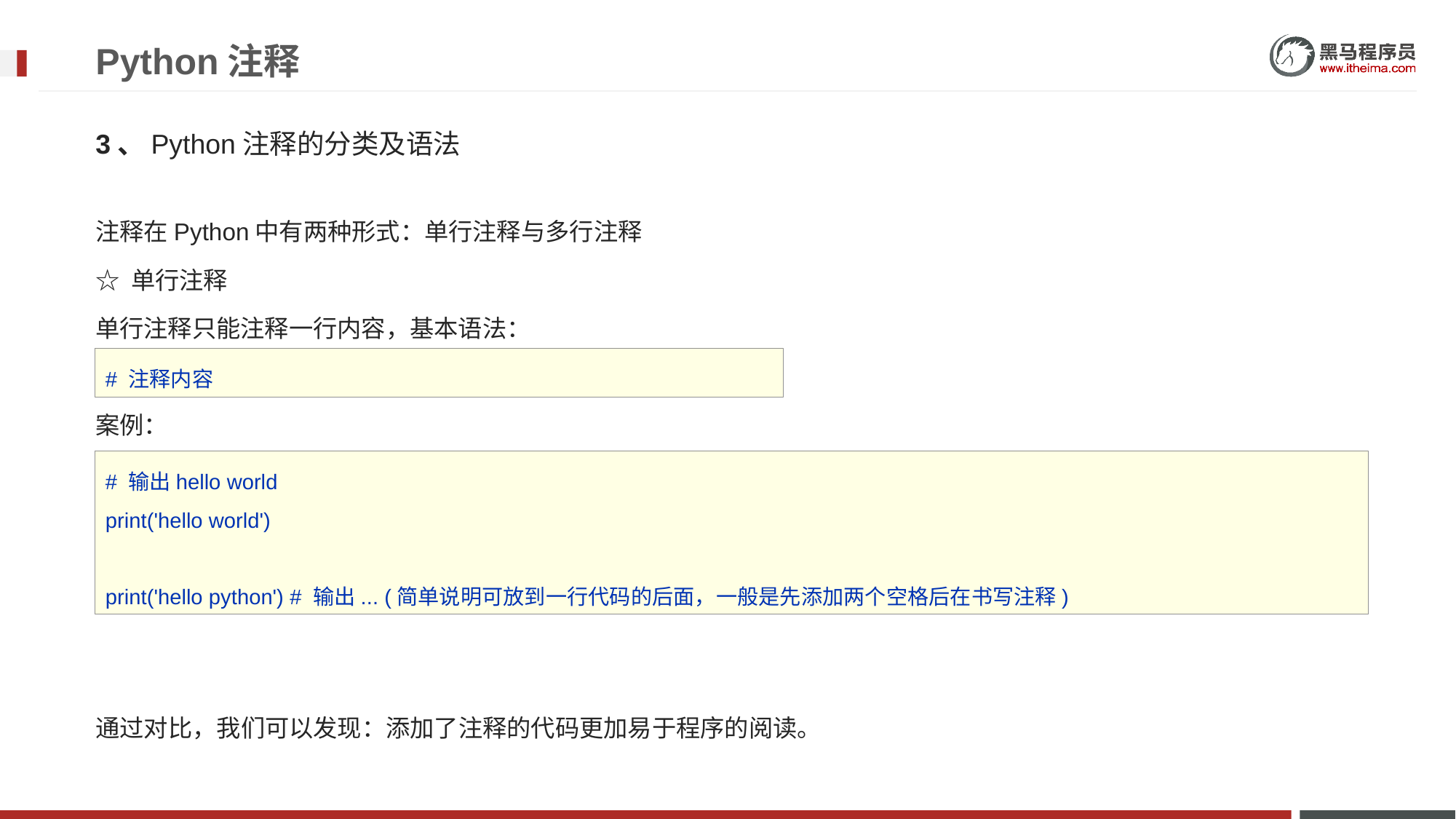

# Python注释
3、Python注释的分类及语法
注释在Python中有两种形式：单⾏注释与多行注释
☆ 单⾏注释
单⾏注释只能注释一行内容，基本语法：

案例：

# 注释内容
# 输出hello world
print('hello world')

print('hello python') # 输出... (简单说明可放到⼀行代码的后面，⼀般是先添加两个空格后在书写注释)
通过对比，我们可以发现：添加了注释的代码更加易于程序的阅读。